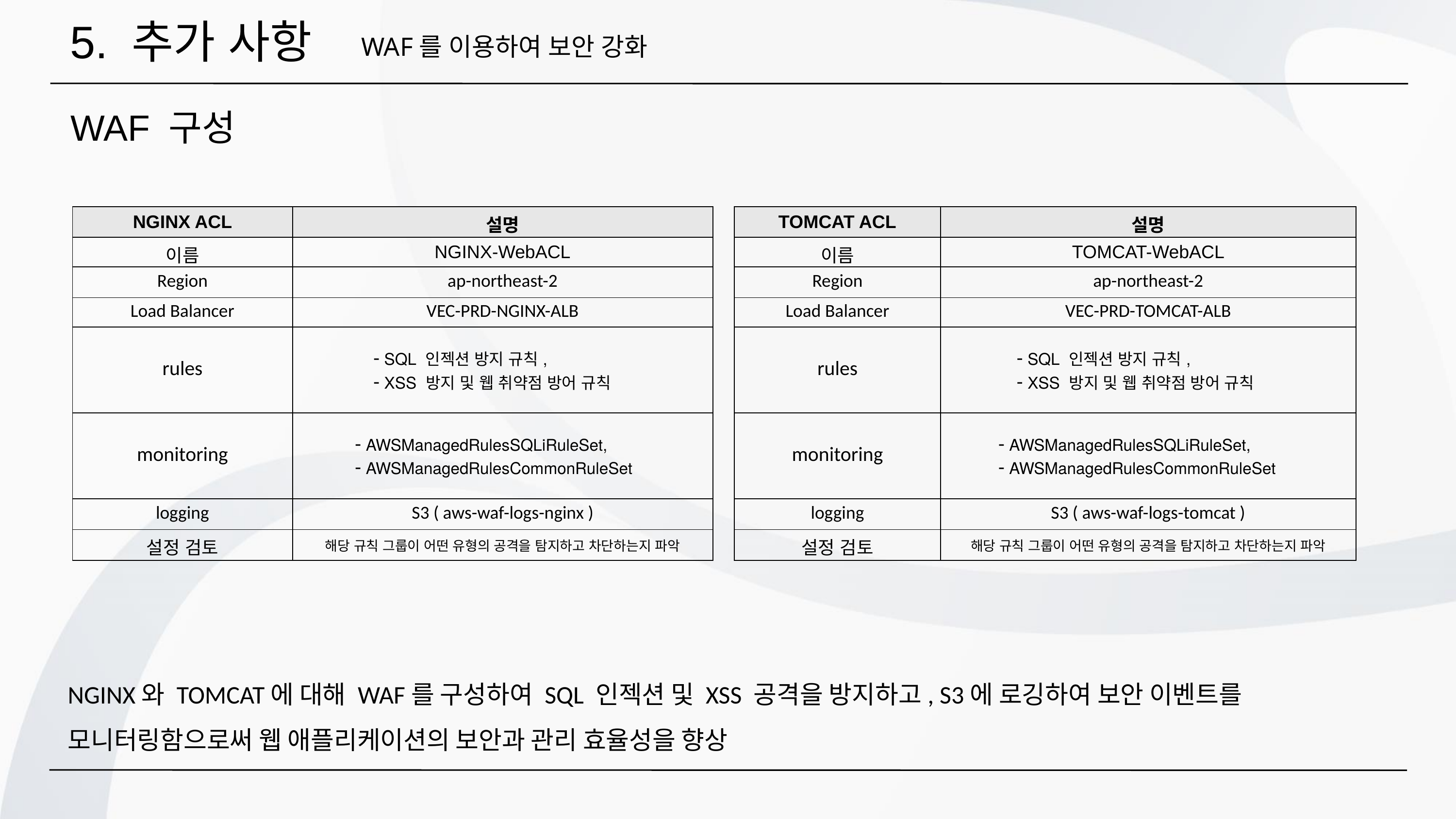

5. 추가 사항
WAF를 이용하여 보안 강화
WAF 구성
| NGINX ACL | 설명 |
| --- | --- |
| 이름 | NGINX-WebACL |
| Region | ap-northeast-2 |
| Load Balancer | VEC-PRD-NGINX-ALB |
| rules | - SQL 인젝션 방지 규칙, - XSS 방지 및 웹 취약점 방어 규칙 |
| monitoring | - AWSManagedRulesSQLiRuleSet, - AWSManagedRulesCommonRuleSet |
| logging | S3 ( aws-waf-logs-nginx ) |
| 설정 검토 | 해당 규칙 그룹이 어떤 유형의 공격을 탐지하고 차단하는지 파악 |
| TOMCAT ACL | 설명 |
| --- | --- |
| 이름 | TOMCAT-WebACL |
| Region | ap-northeast-2 |
| Load Balancer | VEC-PRD-TOMCAT-ALB |
| rules | - SQL 인젝션 방지 규칙, - XSS 방지 및 웹 취약점 방어 규칙 |
| monitoring | - AWSManagedRulesSQLiRuleSet, - AWSManagedRulesCommonRuleSet |
| logging | S3 ( aws-waf-logs-tomcat ) |
| 설정 검토 | 해당 규칙 그룹이 어떤 유형의 공격을 탐지하고 차단하는지 파악 |
NGINX와 TOMCAT에 대해 WAF를 구성하여 SQL 인젝션 및 XSS 공격을 방지하고, S3에 로깅하여 보안 이벤트를 모니터링함으로써 웹 애플리케이션의 보안과 관리 효율성을 향상